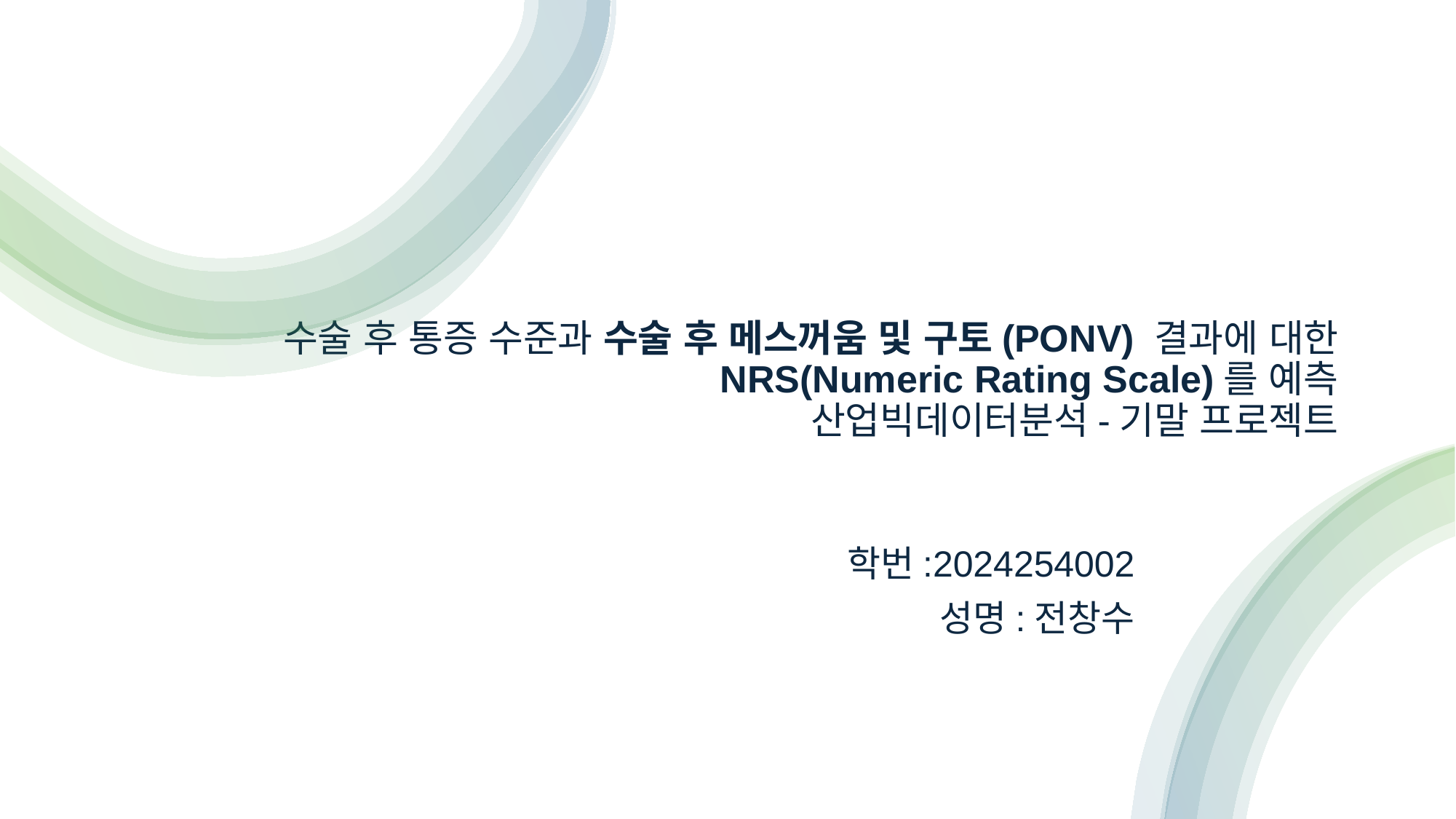

# 수술 후 통증 수준과 수술 후 메스꺼움 및 구토(PONV) 결과에 대한 NRS(Numeric Rating Scale)를 예측 산업빅데이터분석-기말 프로젝트

학번:2024254002
성명:전창수